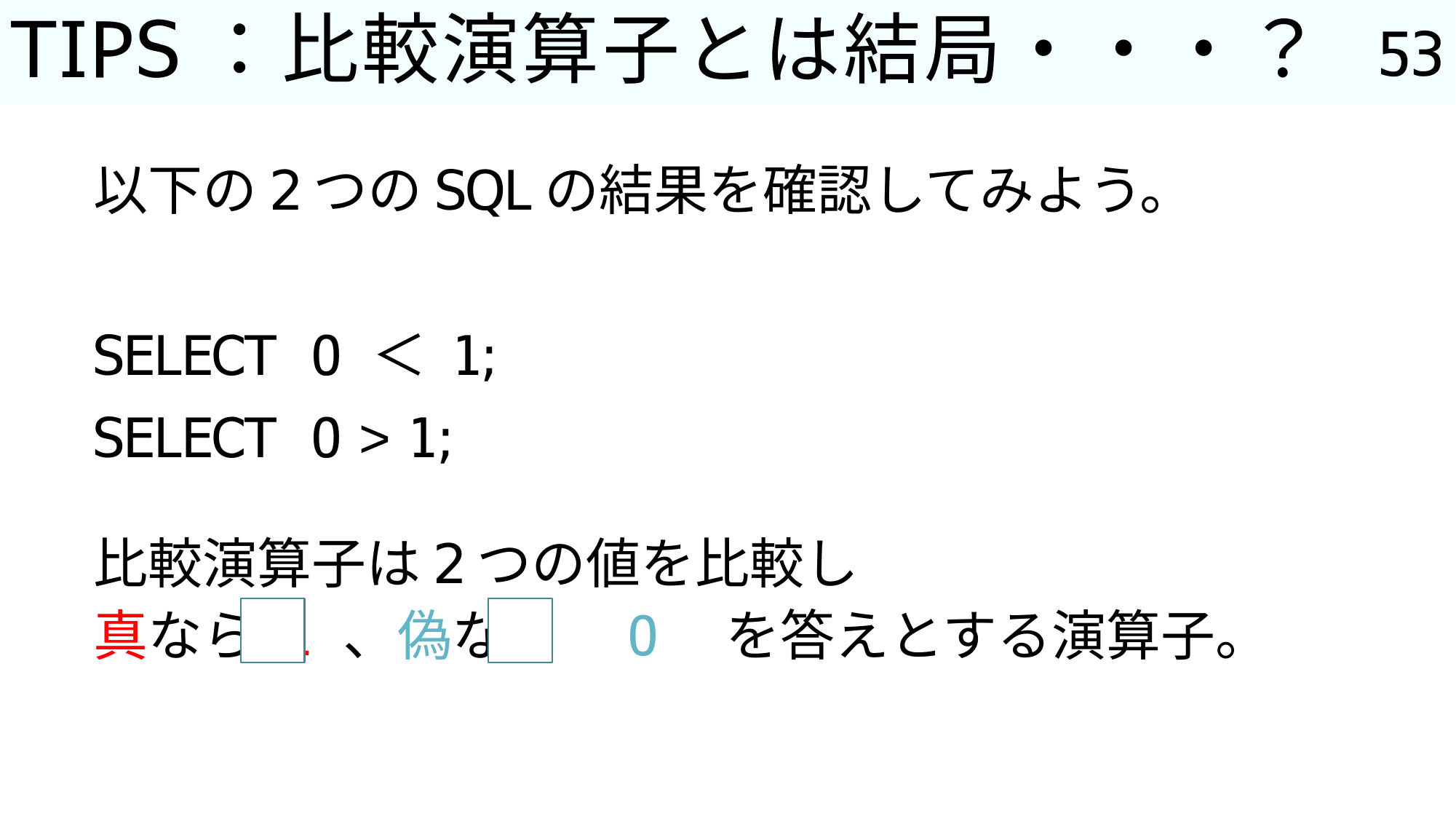

53
# TIPS：比較演算子とは結局・・・？
以下の2つのSQLの結果を確認してみよう。

SELECT	0 ＜ 1;
SELECT	0 > 1;
比較演算子は2つの値を比較し
真なら 1 、偽なら　0　を答えとする演算子。